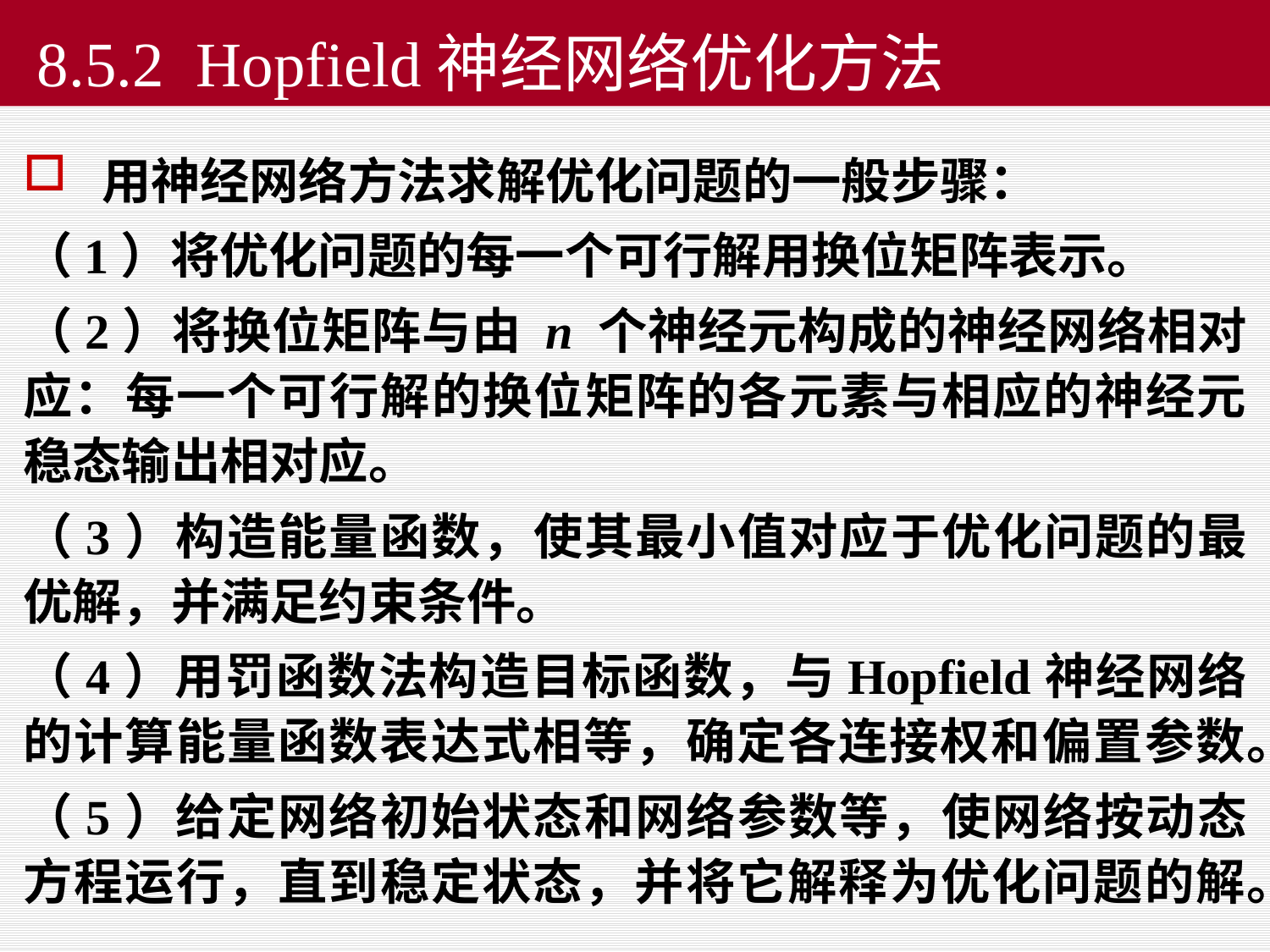

# 8.5.2  Hopfield神经网络优化方法
  用神经网络方法求解优化问题的一般步骤：
（1）将优化问题的每一个可行解用换位矩阵表示。
（2）将换位矩阵与由 n 个神经元构成的神经网络相对应：每一个可行解的换位矩阵的各元素与相应的神经元稳态输出相对应。
（3）构造能量函数，使其最小值对应于优化问题的最优解，并满足约束条件。
（4）用罚函数法构造目标函数，与Hopfield神经网络的计算能量函数表达式相等，确定各连接权和偏置参数。
（5）给定网络初始状态和网络参数等，使网络按动态方程运行，直到稳定状态，并将它解释为优化问题的解。

212